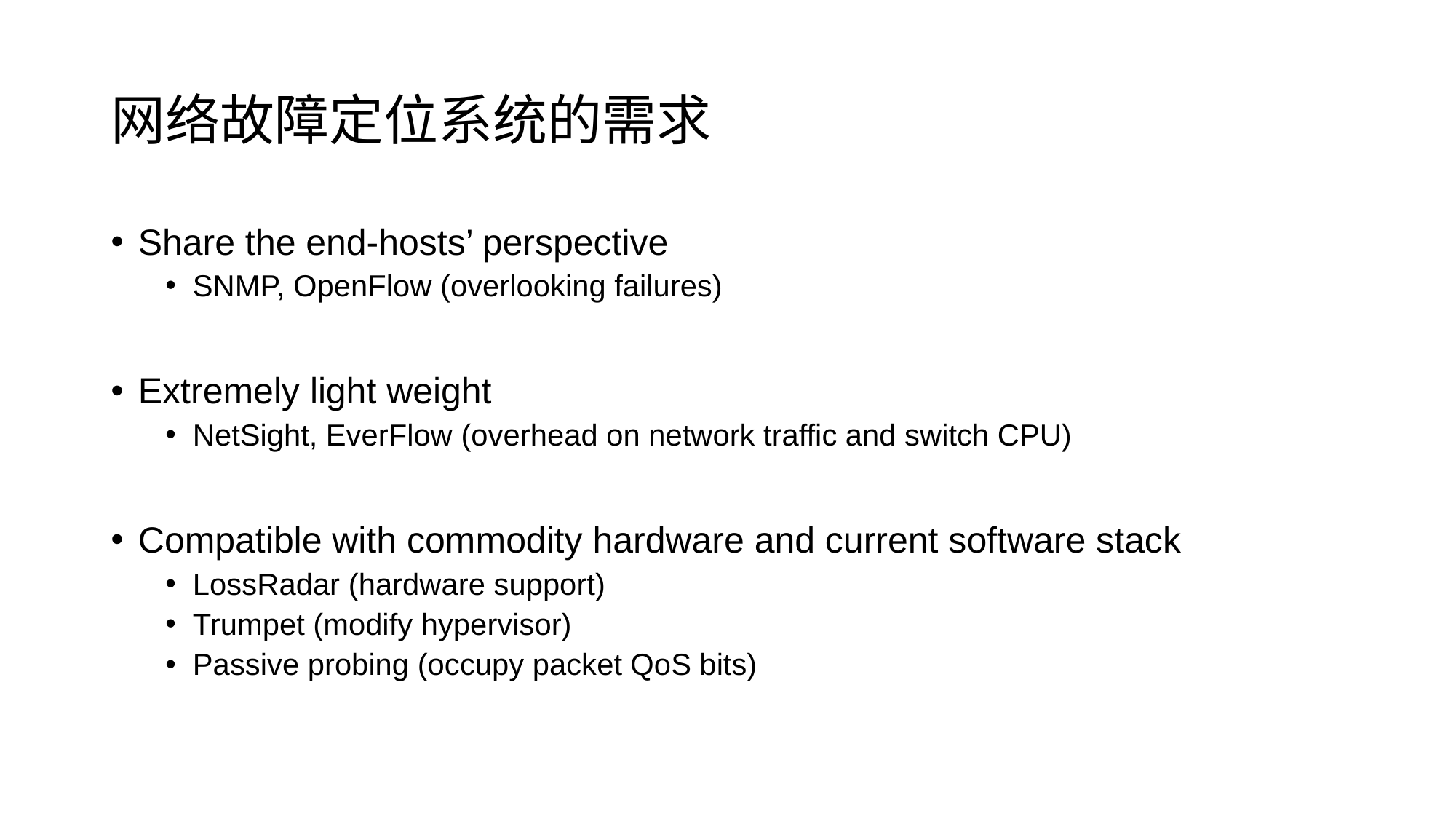

# 网络故障定位系统的需求
Share the end-hosts’ perspective
SNMP, OpenFlow (overlooking failures)

Extremely light weight
NetSight, EverFlow (overhead on network traffic and switch CPU)

Compatible with commodity hardware and current software stack
LossRadar (hardware support)
Trumpet (modify hypervisor)
Passive probing (occupy packet QoS bits)